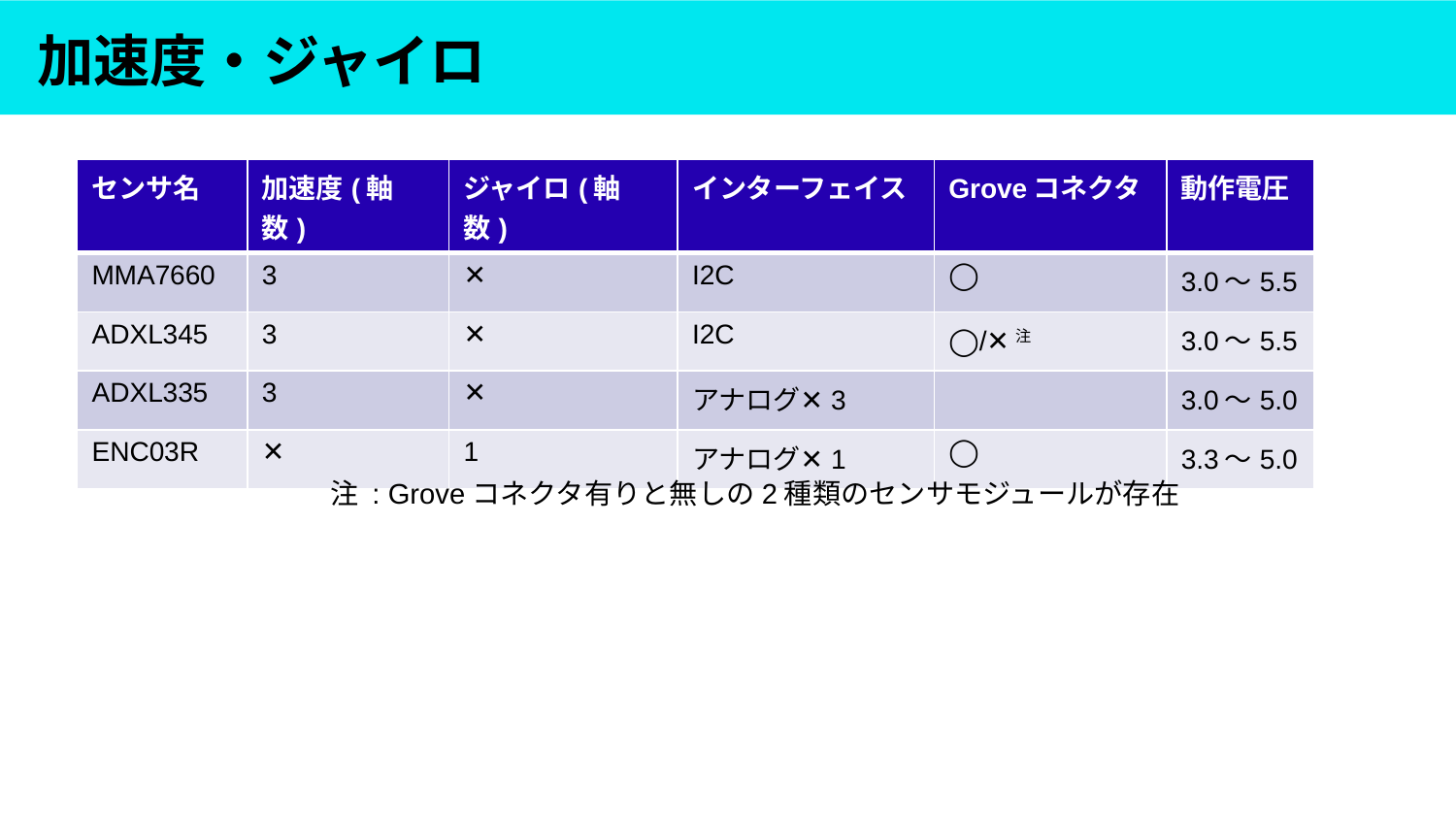

# 加速度・ジャイロ
| センサ名 | 加速度(軸数) | ジャイロ(軸数) | インターフェイス | Groveコネクタ | 動作電圧 |
| --- | --- | --- | --- | --- | --- |
| MMA7660 | 3 | ✕ | I2C | ◯ | 3.0～5.5 |
| ADXL345 | 3 | ✕ | I2C | ◯/✕注 | 3.0～5.5 |
| ADXL335 | 3 | ✕ | アナログ✕3 |  | 3.0～5.0 |
| ENC03R | ✕ | 1 | アナログ✕1 | ◯ | 3.3～5.0 |
注 : Groveコネクタ有りと無しの2種類のセンサモジュールが存在